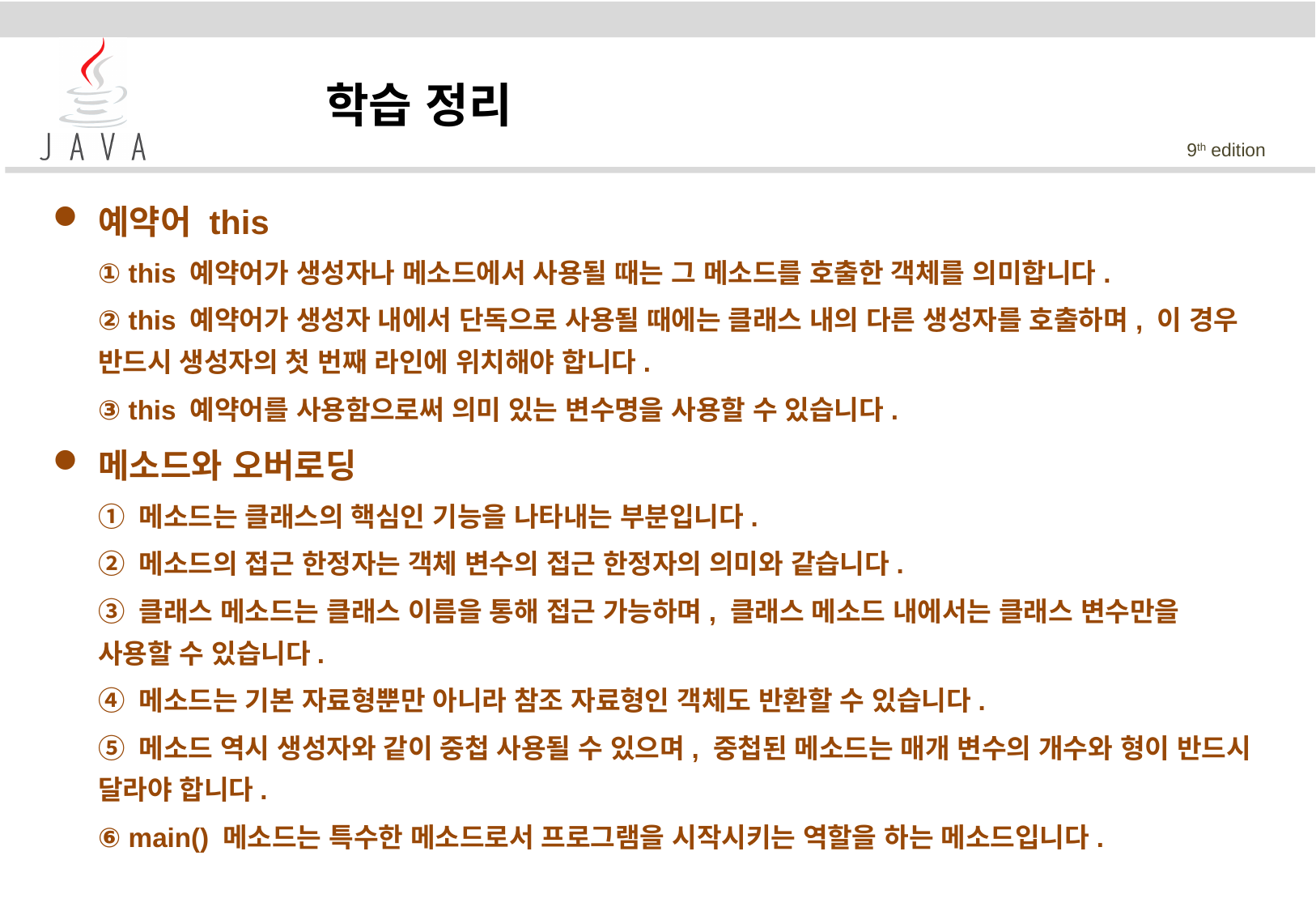

학습 정리
예약어 this
	① this 예약어가 생성자나 메소드에서 사용될 때는 그 메소드를 호출한 객체를 의미합니다.
	② this 예약어가 생성자 내에서 단독으로 사용될 때에는 클래스 내의 다른 생성자를 호출하며, 이 경우 반드시 생성자의 첫 번째 라인에 위치해야 합니다.
	③ this 예약어를 사용함으로써 의미 있는 변수명을 사용할 수 있습니다.
메소드와 오버로딩
	① 메소드는 클래스의 핵심인 기능을 나타내는 부분입니다.
	② 메소드의 접근 한정자는 객체 변수의 접근 한정자의 의미와 같습니다.
	③ 클래스 메소드는 클래스 이름을 통해 접근 가능하며, 클래스 메소드 내에서는 클래스 변수만을 사용할 수 있습니다.
	④ 메소드는 기본 자료형뿐만 아니라 참조 자료형인 객체도 반환할 수 있습니다.
	⑤ 메소드 역시 생성자와 같이 중첩 사용될 수 있으며, 중첩된 메소드는 매개 변수의 개수와 형이 반드시 달라야 합니다.
	⑥ main() 메소드는 특수한 메소드로서 프로그램을 시작시키는 역할을 하는 메소드입니다.